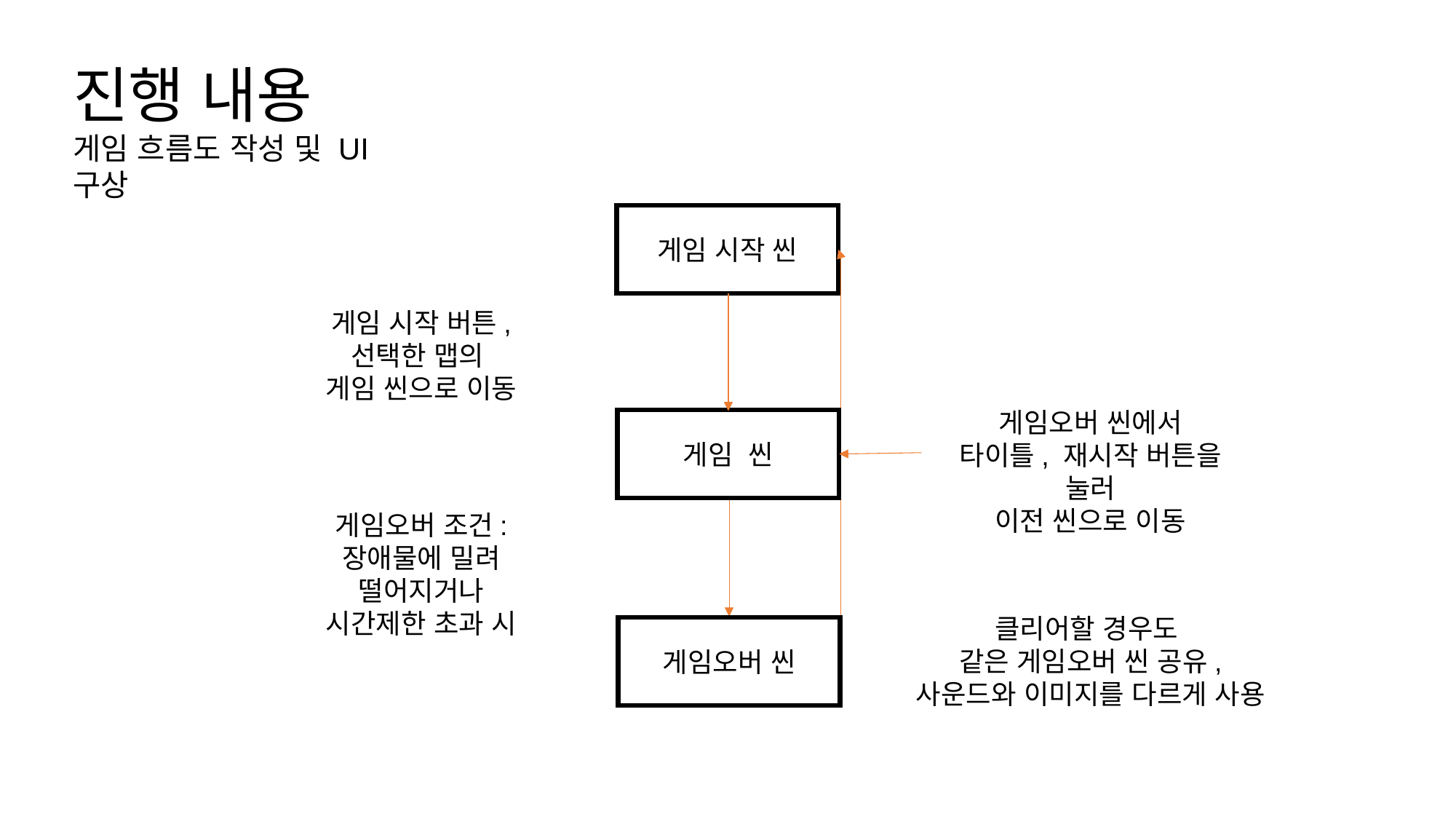

진행 내용
게임 흐름도 작성 및 UI 구상
게임 시작 씬
게임 시작 버튼,
선택한 맵의
게임 씬으로 이동
게임오버 씬에서
타이틀, 재시작 버튼을 눌러
이전 씬으로 이동
게임  씬
게임오버 조건:
장애물에 밀려 떨어지거나
시간제한 초과 시
클리어할 경우도
같은 게임오버 씬 공유,
사운드와 이미지를 다르게 사용
게임오버 씬